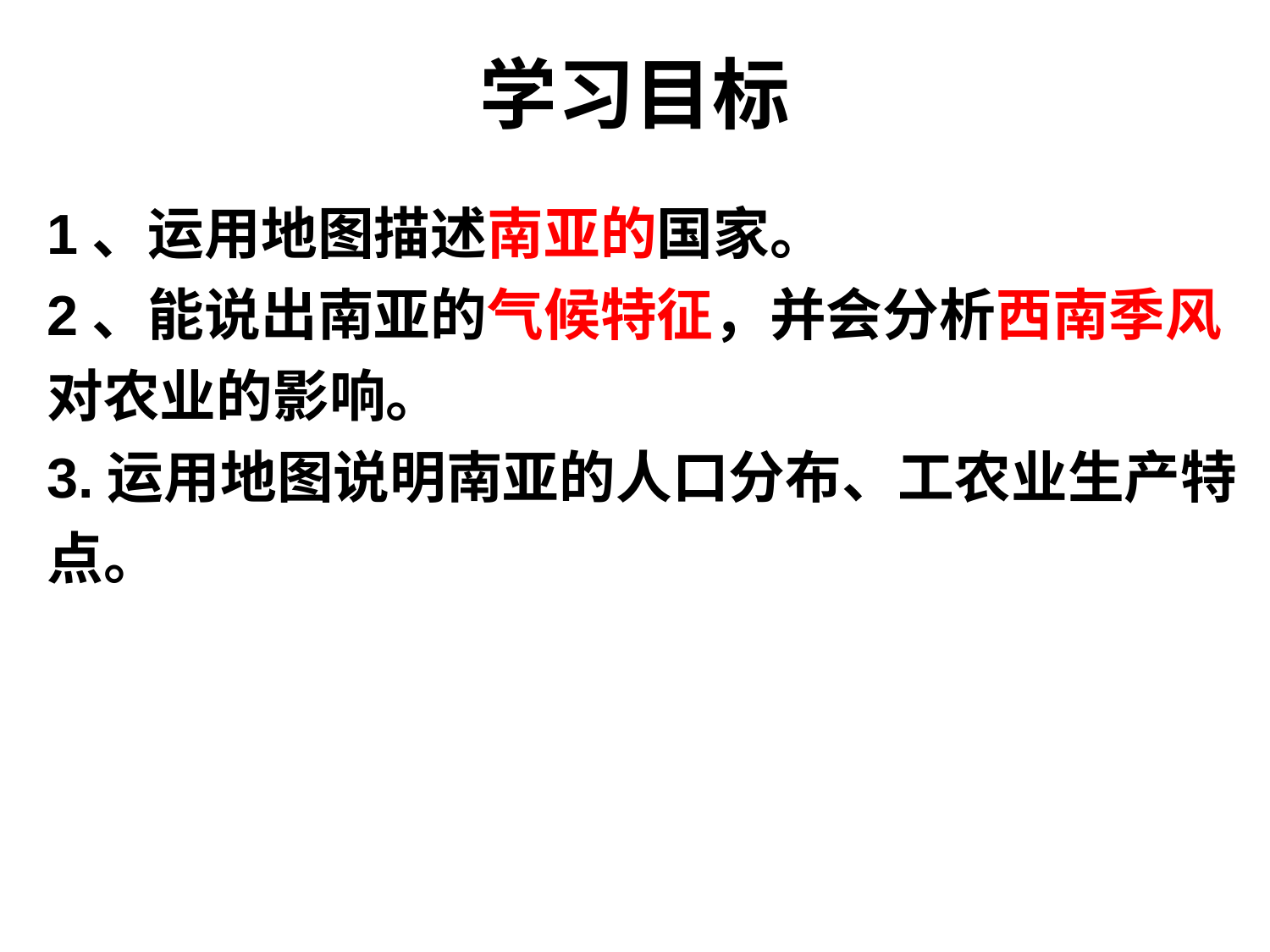

学习目标
1、运用地图描述南亚的国家。
2、能说出南亚的气候特征，并会分析西南季风对农业的影响。
3.运用地图说明南亚的人口分布、工农业生产特点。